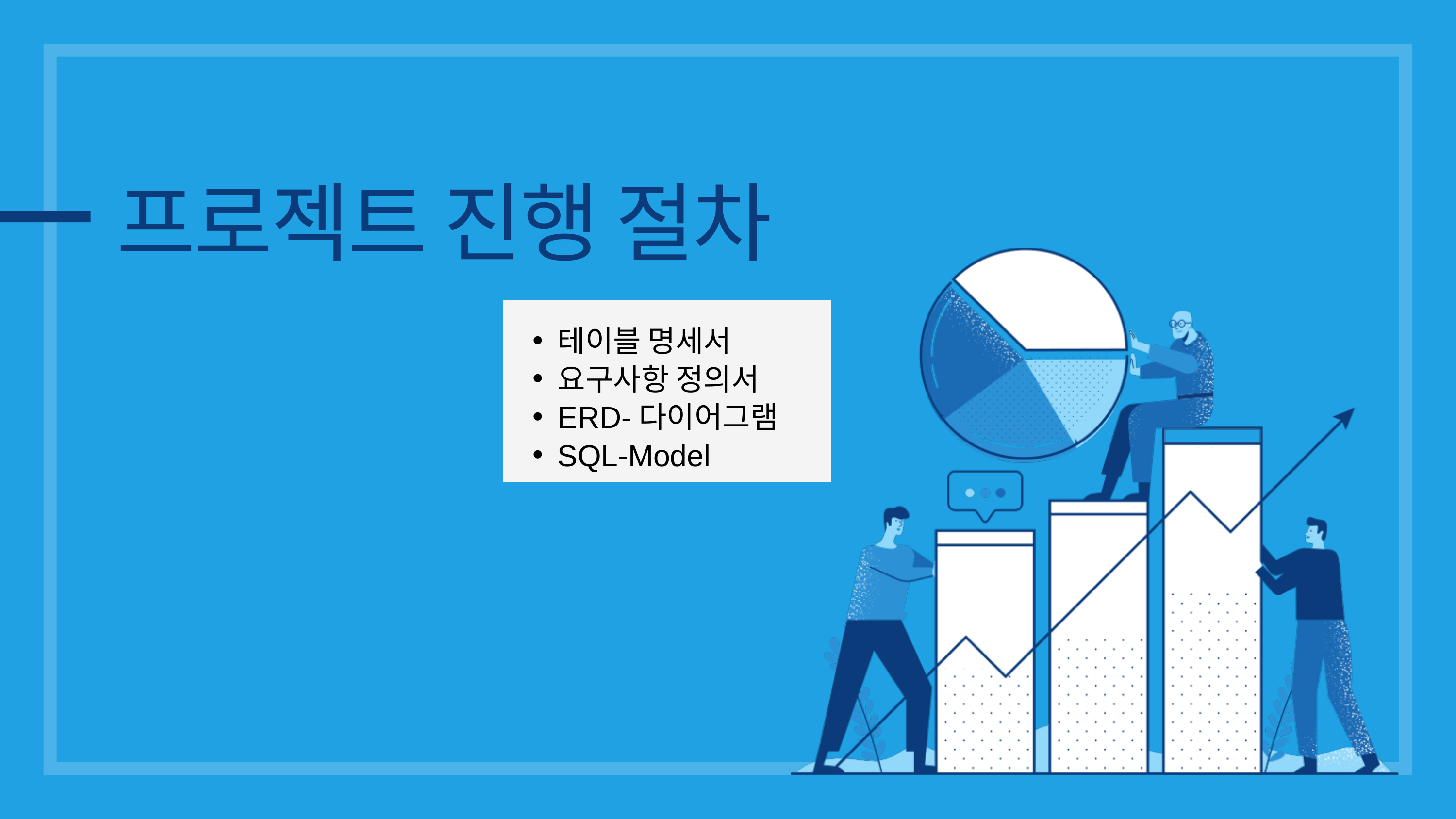

프로젝트 진행 절차

테이블 명세서
요구사항 정의서
ERD-다이어그램
SQL-Model